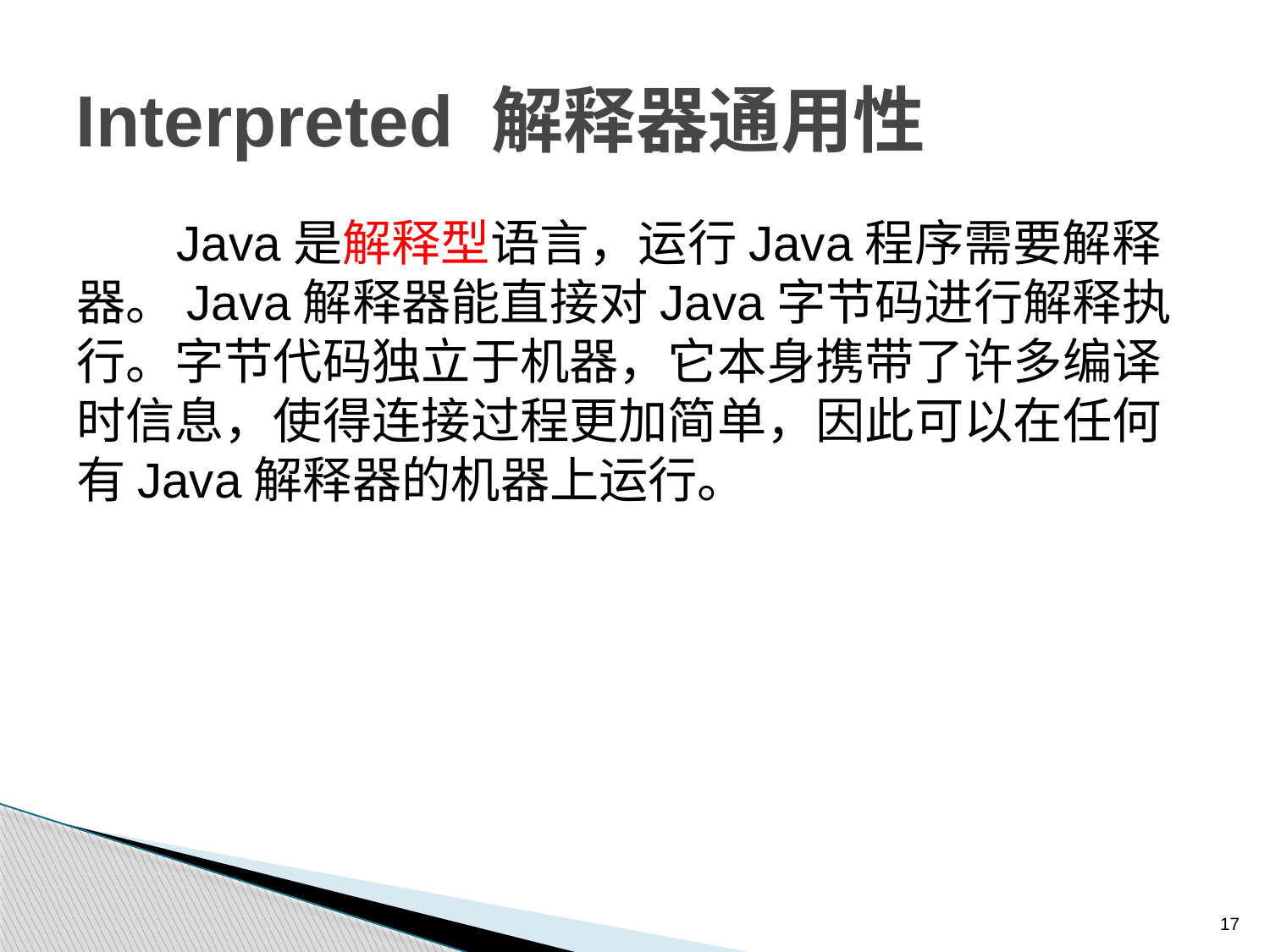

# Interpreted 解释器通用性
Java是解释型语言，运行Java程序需要解释器。Java解释器能直接对Java字节码进行解释执行。字节代码独立于机器，它本身携带了许多编译时信息，使得连接过程更加简单，因此可以在任何有Java解释器的机器上运行。

17